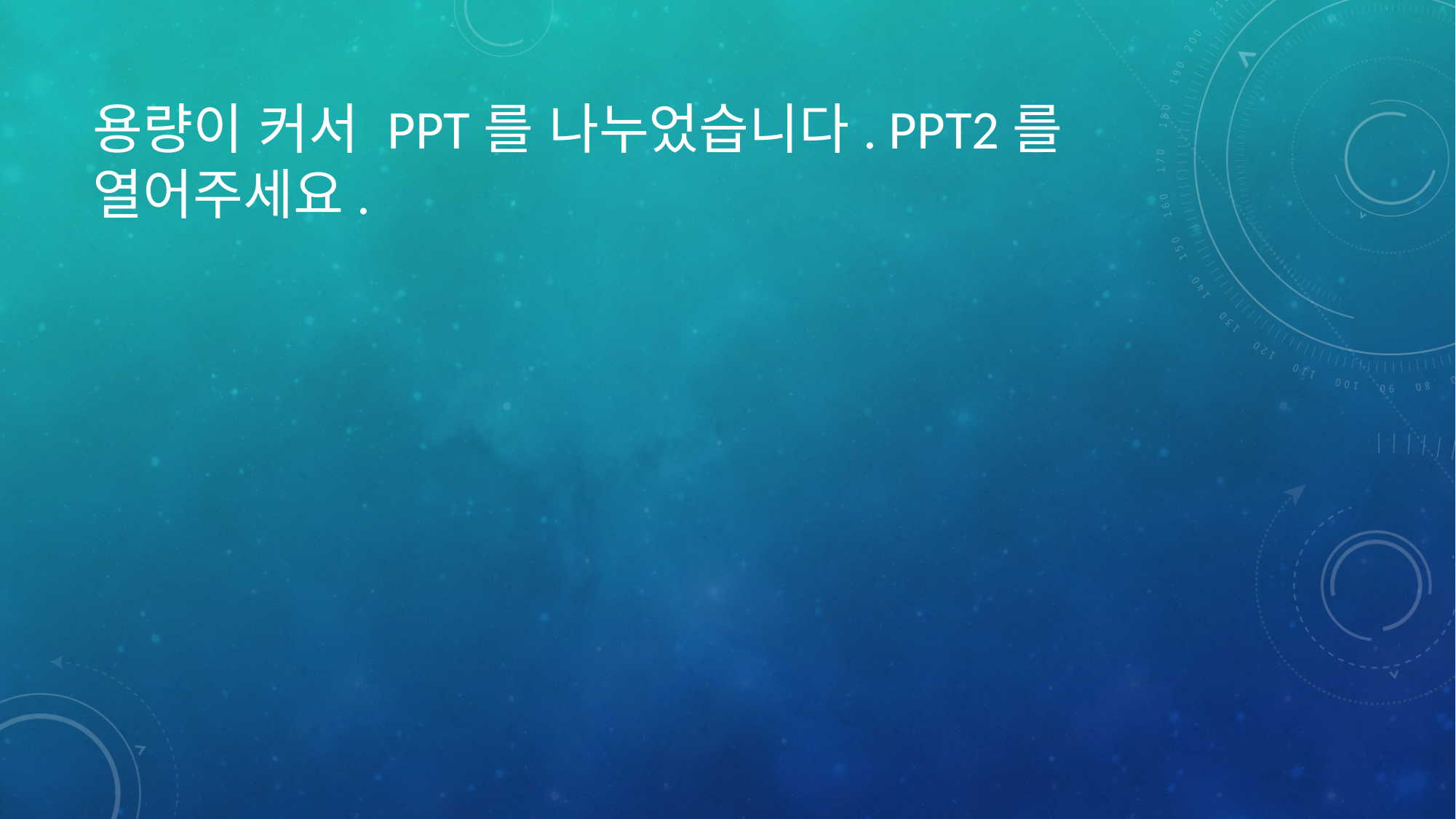

# 용량이 커서 ppt를 나누었습니다. Ppt2를 열어주세요.